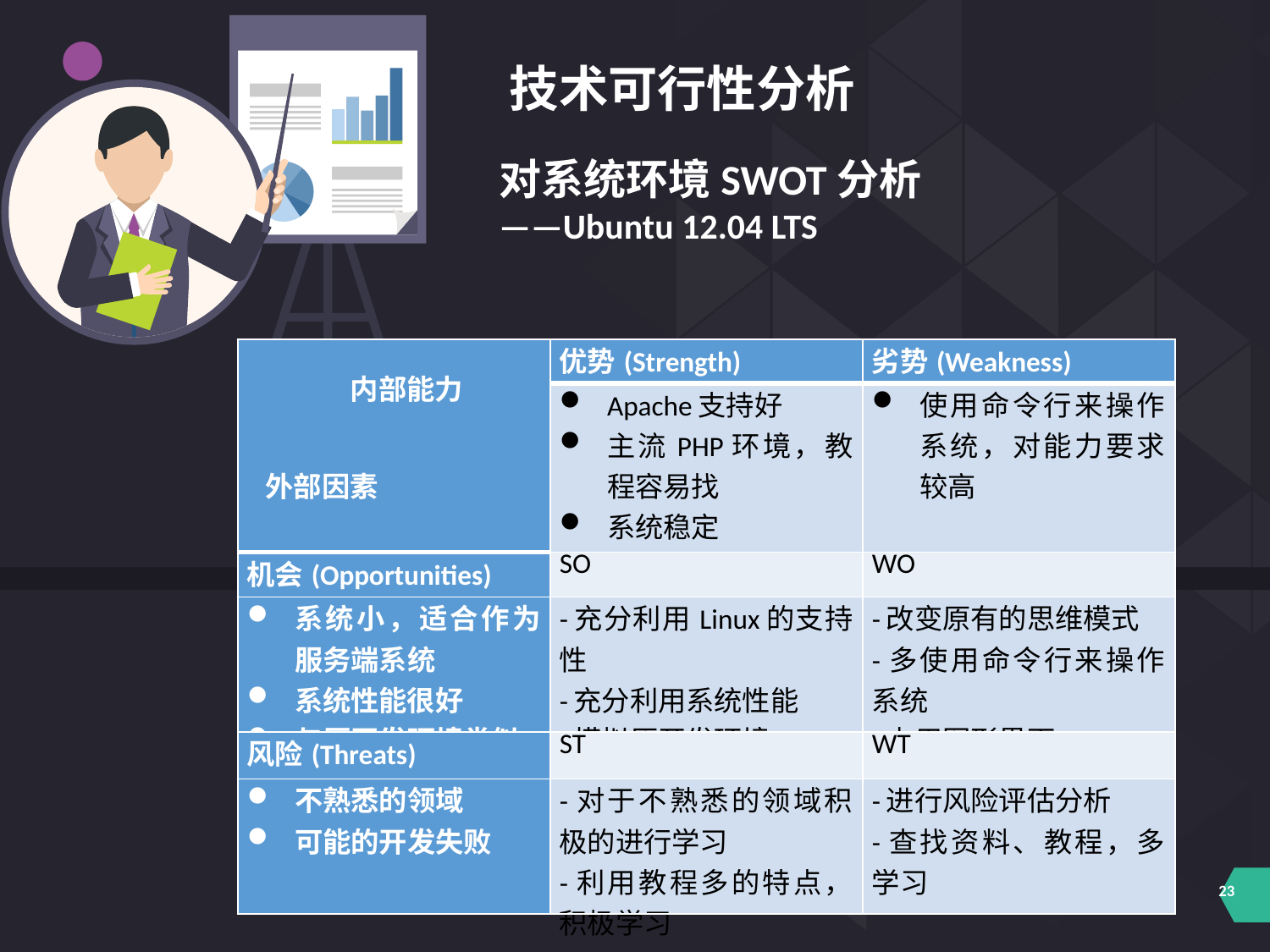

技术可行性分析

对系统环境SWOT分析
——Ubuntu 12.04 LTS
| 内部能力     外部因素 | 优势(Strength) | 劣势(Weakness) |
| --- | --- | --- |
|  | Apache支持好 主流PHP环境，教程容易找 系统稳定 | 使用命令行来操作系统，对能力要求较高 |
| 机会(Opportunities) | SO | WO |
| 系统小，适合作为服务端系统 系统性能很好 与原开发环境类似 | -充分利用Linux的支持性 -充分利用系统性能 -模拟原开发环境 | -改变原有的思维模式 -多使用命令行来操作系统 -少用图形界面 |
| 风险(Threats) | ST | WT |
| 不熟悉的领域 可能的开发失败 | -对于不熟悉的领域积极的进行学习 -利用教程多的特点，积极学习 | -进行风险评估分析 -查找资料、教程，多学习 |